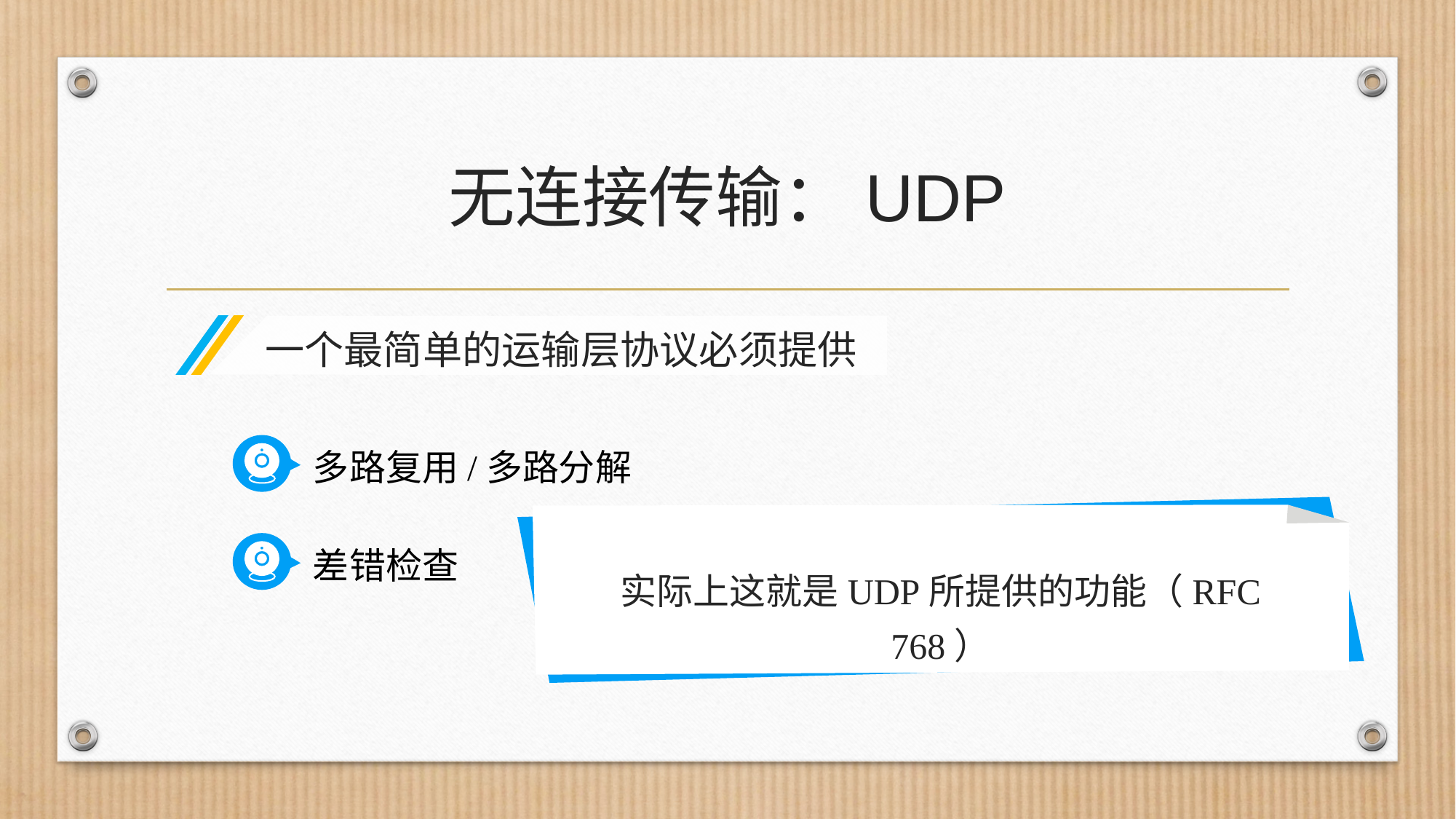

# 无连接传输：UDP

一个最简单的运输层协议必须提供

多路复用/多路分解

差错检查
实际上这就是UDP所提供的功能（RFC 768）